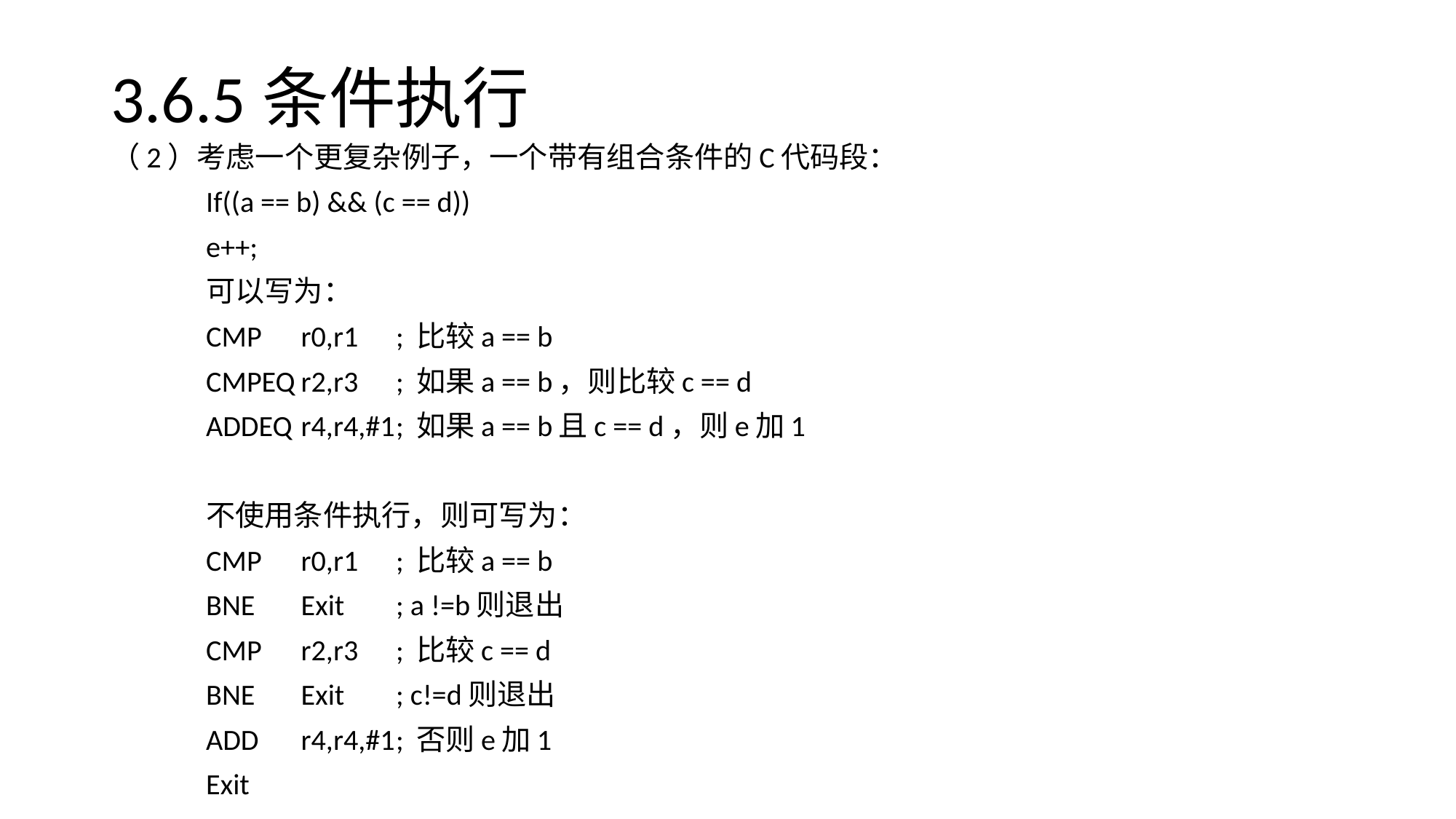

# 3.6.5条件执行
（2）考虑一个更复杂例子，一个带有组合条件的C代码段：
	If((a == b) && (c == d))
		e++;
	可以写为：
		CMP	r0,r1		; 比较a == b
		CMPEQ	r2,r3		; 如果a == b，则比较c == d
		ADDEQ	r4,r4,#1		; 如果a == b且c == d，则e加1

	不使用条件执行，则可写为：
		CMP 	r0,r1		; 比较a == b
		BNE	Exit		; a !=b则退出
		CMP	r2,r3		; 比较c == d
		BNE	Exit		; c!=d则退出
		ADD	r4,r4,#1		; 否则e加1
	Exit